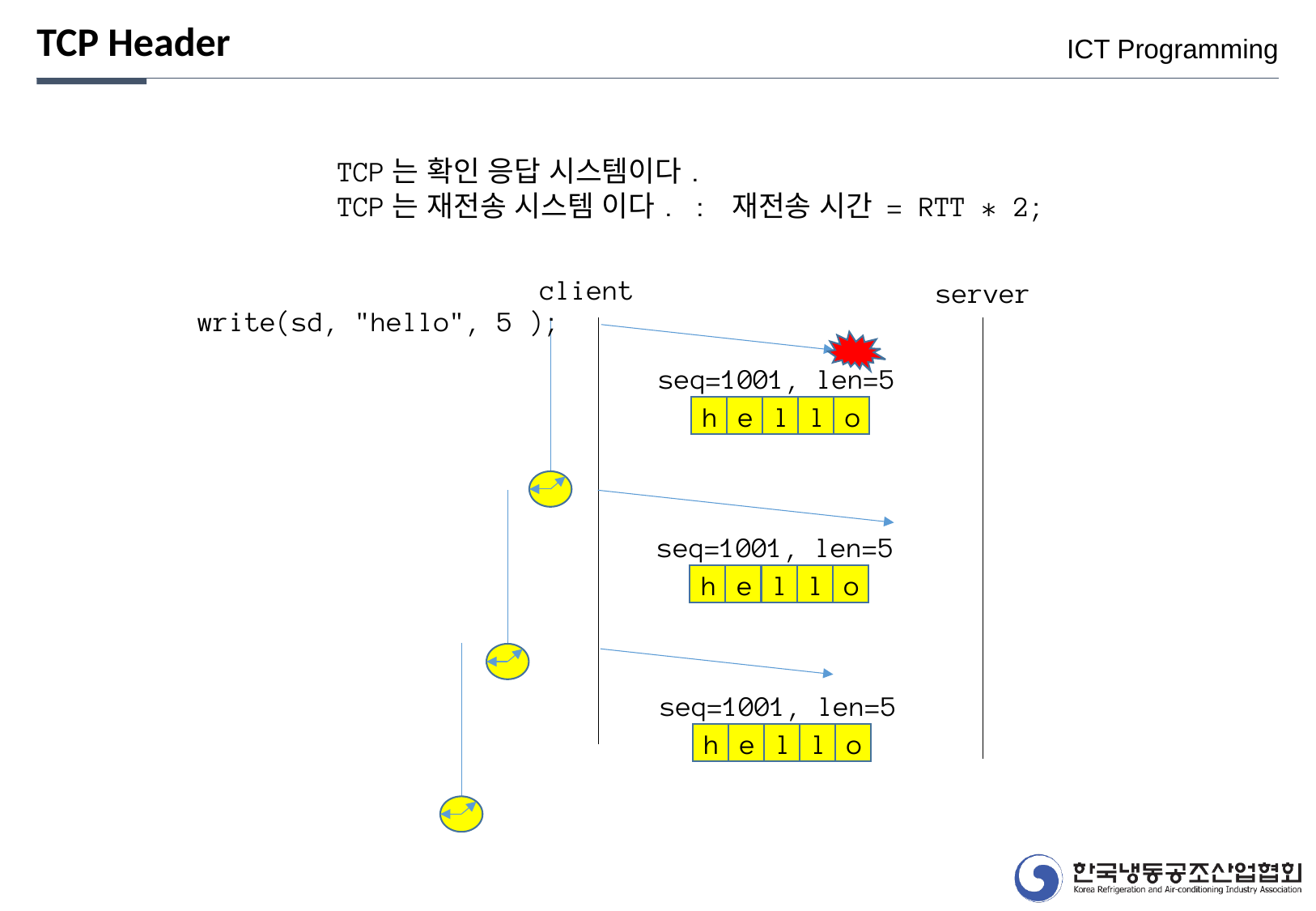

TCP Header

ICT Programming

TCP는 확인 응답 시스템이다.
TCP는 재전송 시스템 이다. : 재전송 시간 = RTT * 2;
client
server
write(sd, "hello", 5 );

seq=1001, len=5
h
e
l
l
o

seq=1001, len=5
h
e
l
l
o

seq=1001, len=5
h
e
l
l
o